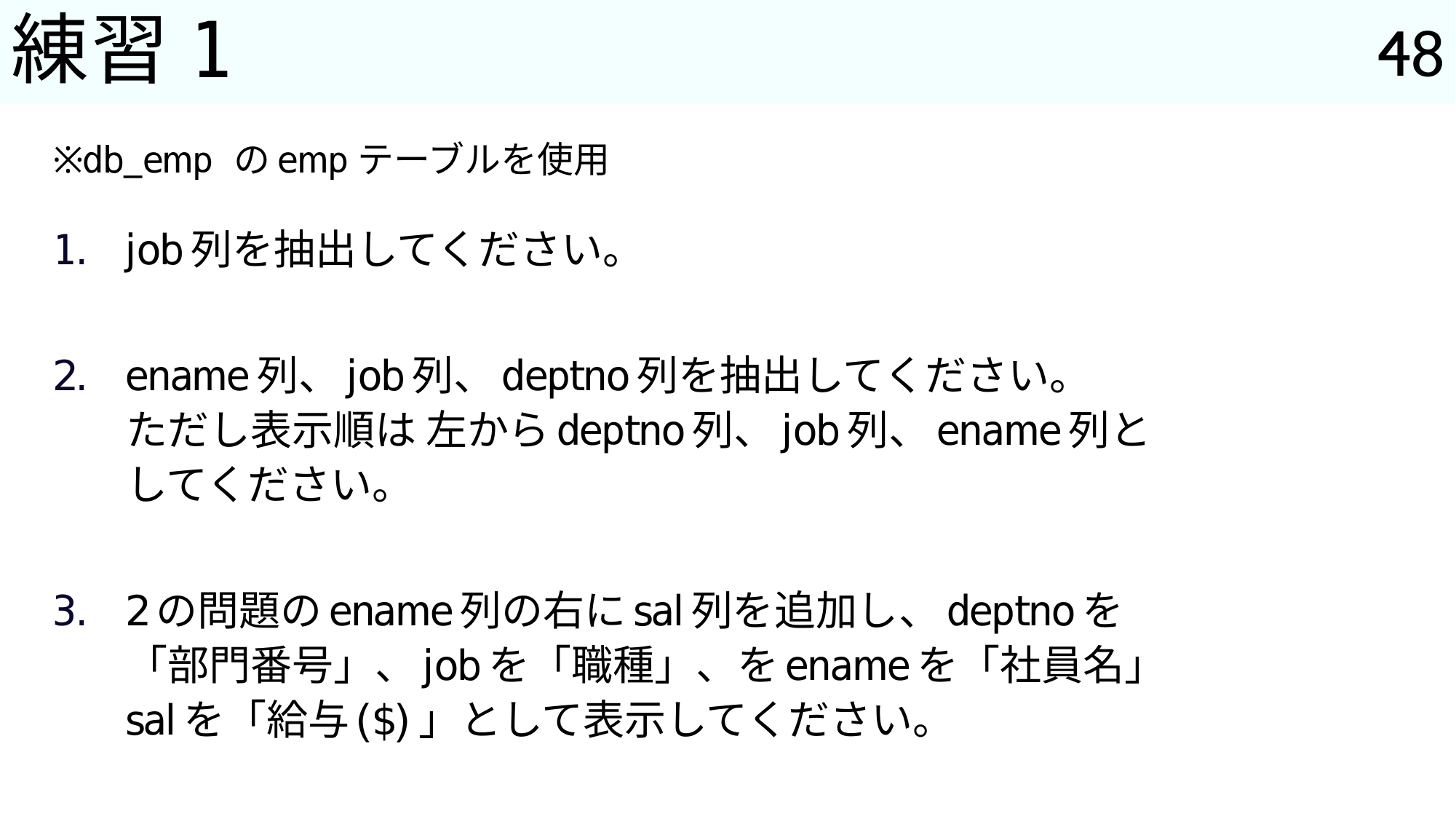

48
# 練習1
※db_emp のempテーブルを使用
job列を抽出してください。

ename列、job列、deptno列を抽出してください。
ただし表示順は 左からdeptno列、job列、ename列と
してください。

2の問題のename列の右にsal列を追加し、deptnoを
「部門番号」、jobを「職種」、をenameを「社員名」
salを「給与($)」として表示してください。